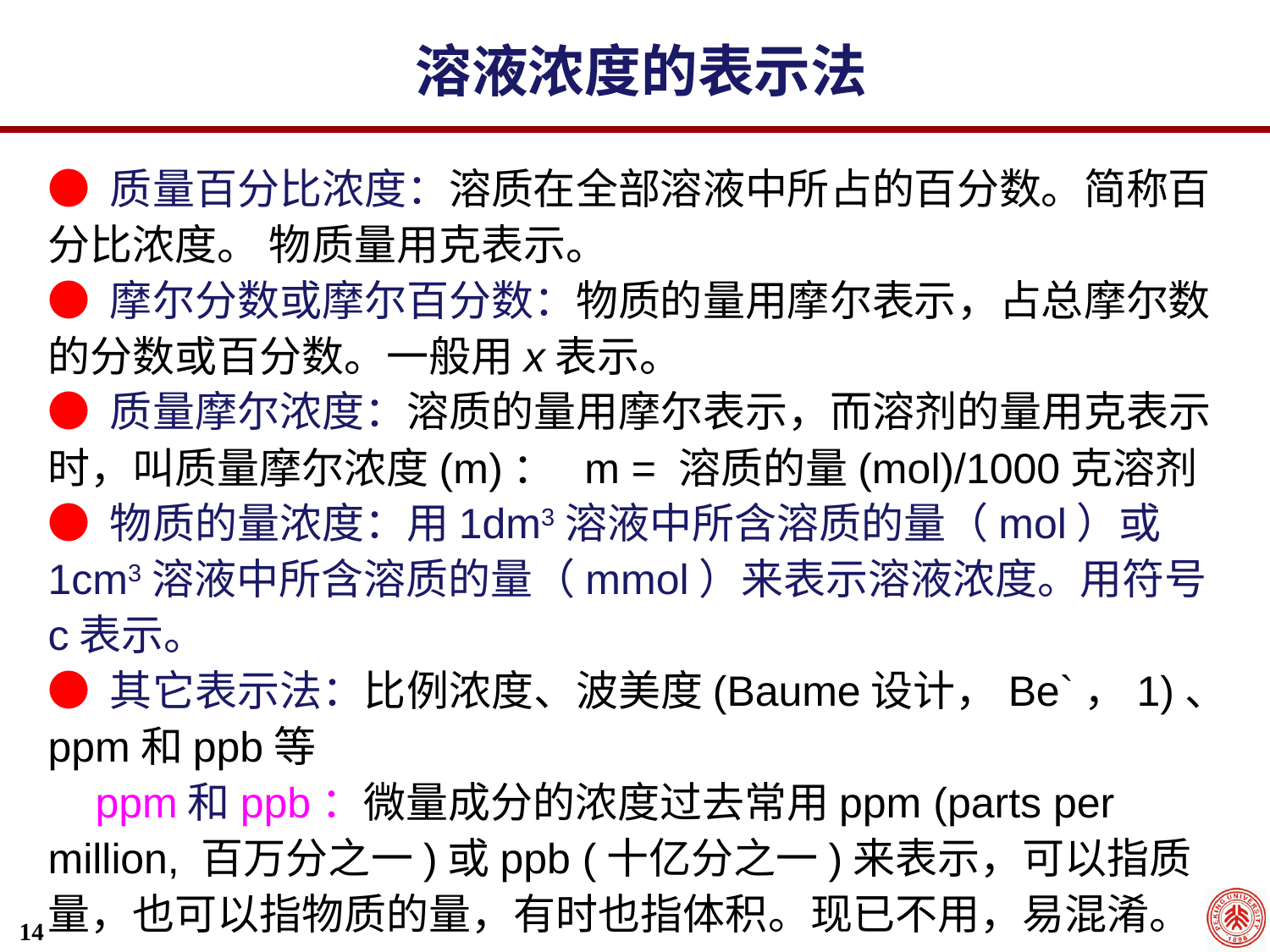

溶液浓度的表示法

● 质量百分比浓度：溶质在全部溶液中所占的百分数。简称百分比浓度。 物质量用克表示。
● 摩尔分数或摩尔百分数：物质的量用摩尔表示，占总摩尔数的分数或百分数。一般用x表示。
● 质量摩尔浓度：溶质的量用摩尔表示，而溶剂的量用克表示时，叫质量摩尔浓度(m)：  m = 溶质的量(mol)/1000克溶剂
● 物质的量浓度：用1dm3溶液中所含溶质的量（mol）或1cm3溶液中所含溶质的量（mmol）来表示溶液浓度。用符号c表示。
● 其它表示法：比例浓度、波美度(Baume设计，Be`，1)、ppm和ppb等
    ppm和ppb：微量成分的浓度过去常用ppm (parts per million, 百万分之一)或ppb (十亿分之一)来表示，可以指质量，也可以指物质的量，有时也指体积。现已不用，易混淆。
14